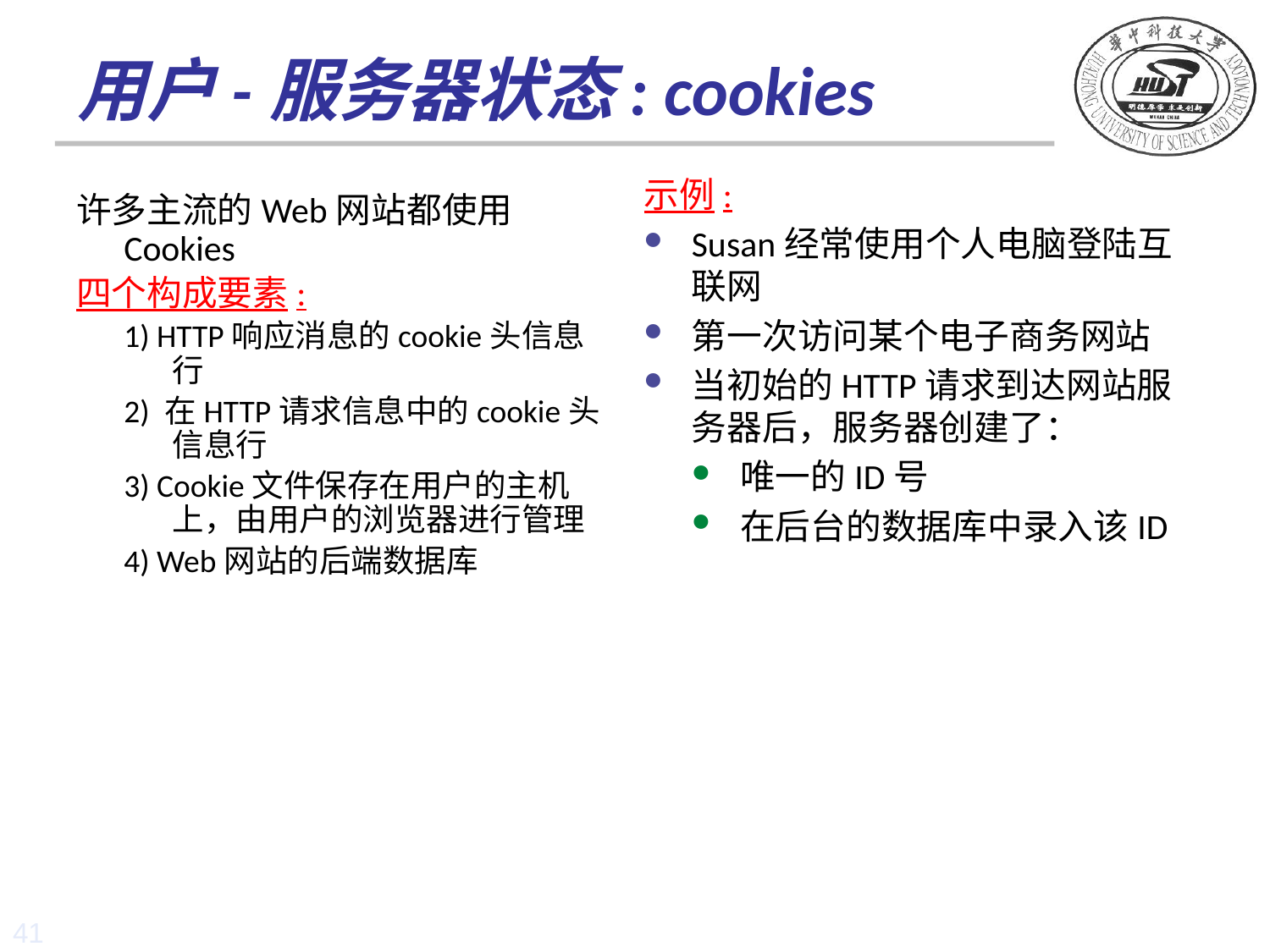

# 用户-服务器状态: cookies
示例:
Susan经常使用个人电脑登陆互联网
第一次访问某个电子商务网站
当初始的HTTP请求到达网站服务器后，服务器创建了：
唯一的ID号
在后台的数据库中录入该ID
许多主流的Web网站都使用Cookies
四个构成要素:
1) HTTP响应消息的cookie头信息行
2) 在HTTP请求信息中的cookie头信息行
3) Cookie文件保存在用户的主机上，由用户的浏览器进行管理
4) Web网站的后端数据库
41